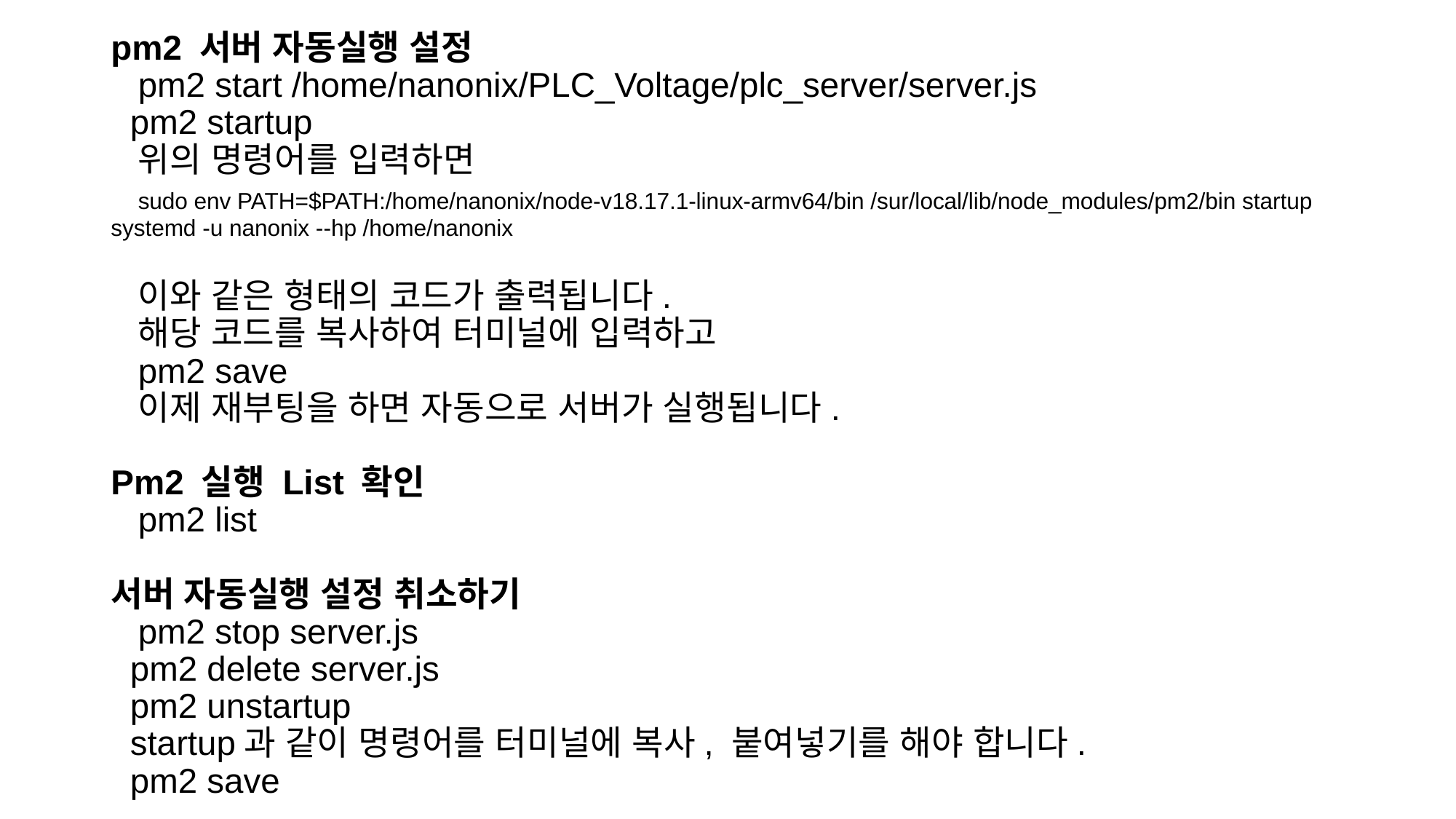

# pm2 서버 자동실행 설정 pm2 start /home/nanonix/PLC_Voltage/plc_server/server.js pm2 startup 위의 명령어를 입력하면 sudo env PATH=$PATH:/home/nanonix/node-v18.17.1-linux-armv64/bin /sur/local/lib/node_modules/pm2/bin startup systemd -u nanonix --hp /home/nanonix 이와 같은 형태의 코드가 출력됩니다. 해당 코드를 복사하여 터미널에 입력하고 pm2 save 이제 재부팅을 하면 자동으로 서버가 실행됩니다. Pm2 실행 List 확인 pm2 list 서버 자동실행 설정 취소하기 pm2 stop server.js pm2 delete server.js pm2 unstartup startup과 같이 명령어를 터미널에 복사, 붙여넣기를 해야 합니다. pm2 save